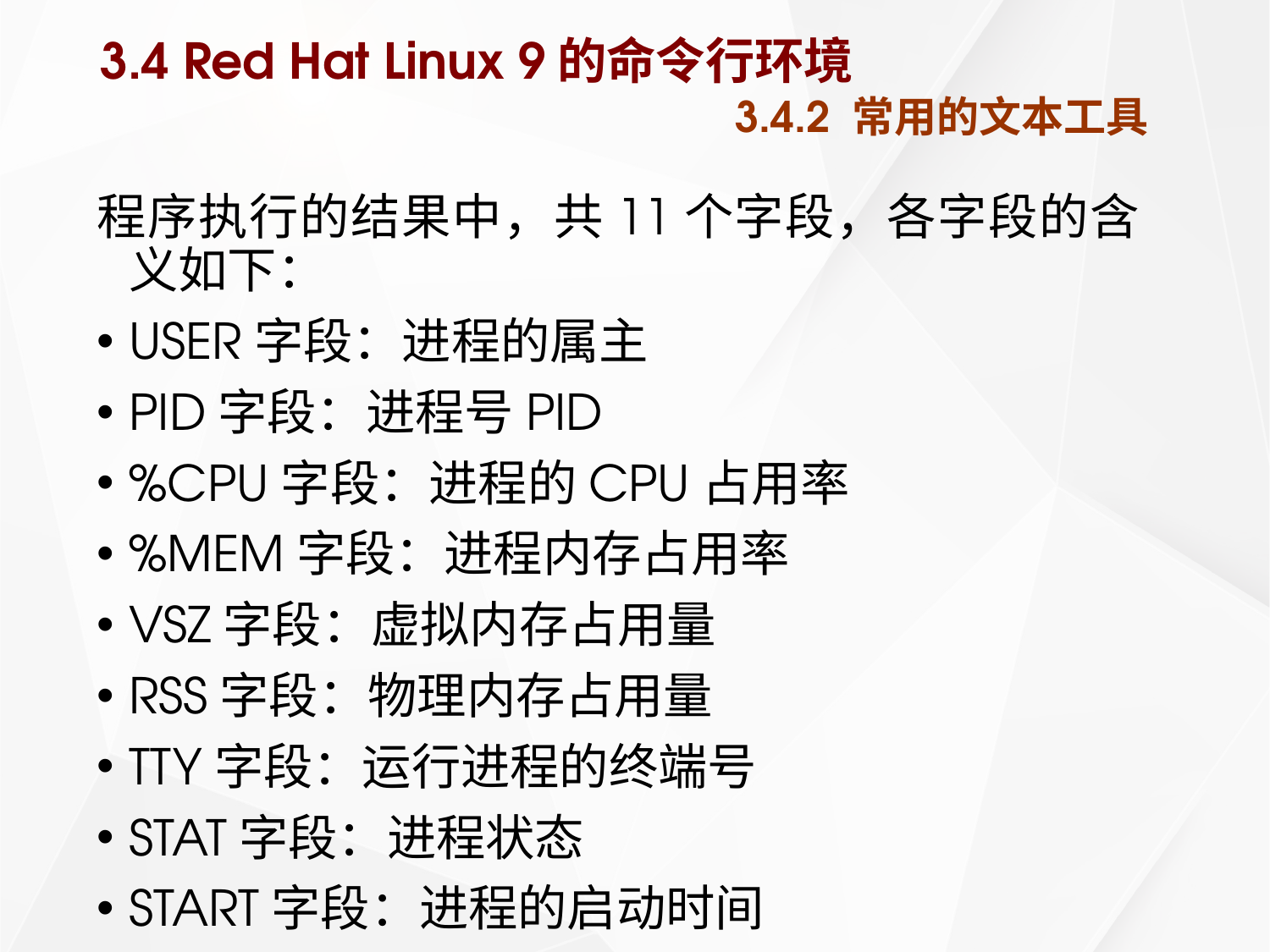

# 3.4 Red Hat Linux 9的命令行环境 3.4.2 常用的文本工具
程序执行的结果中，共11个字段，各字段的含义如下：
USER字段：进程的属主
PID字段：进程号PID
%CPU字段：进程的CPU占用率
%MEM字段：进程内存占用率
VSZ字段：虚拟内存占用量
RSS字段：物理内存占用量
TTY字段：运行进程的终端号
STAT字段：进程状态
START字段：进程的启动时间
TIME字段：进程消耗的CPU时间
COMMAND字段：启动进程的命令参数